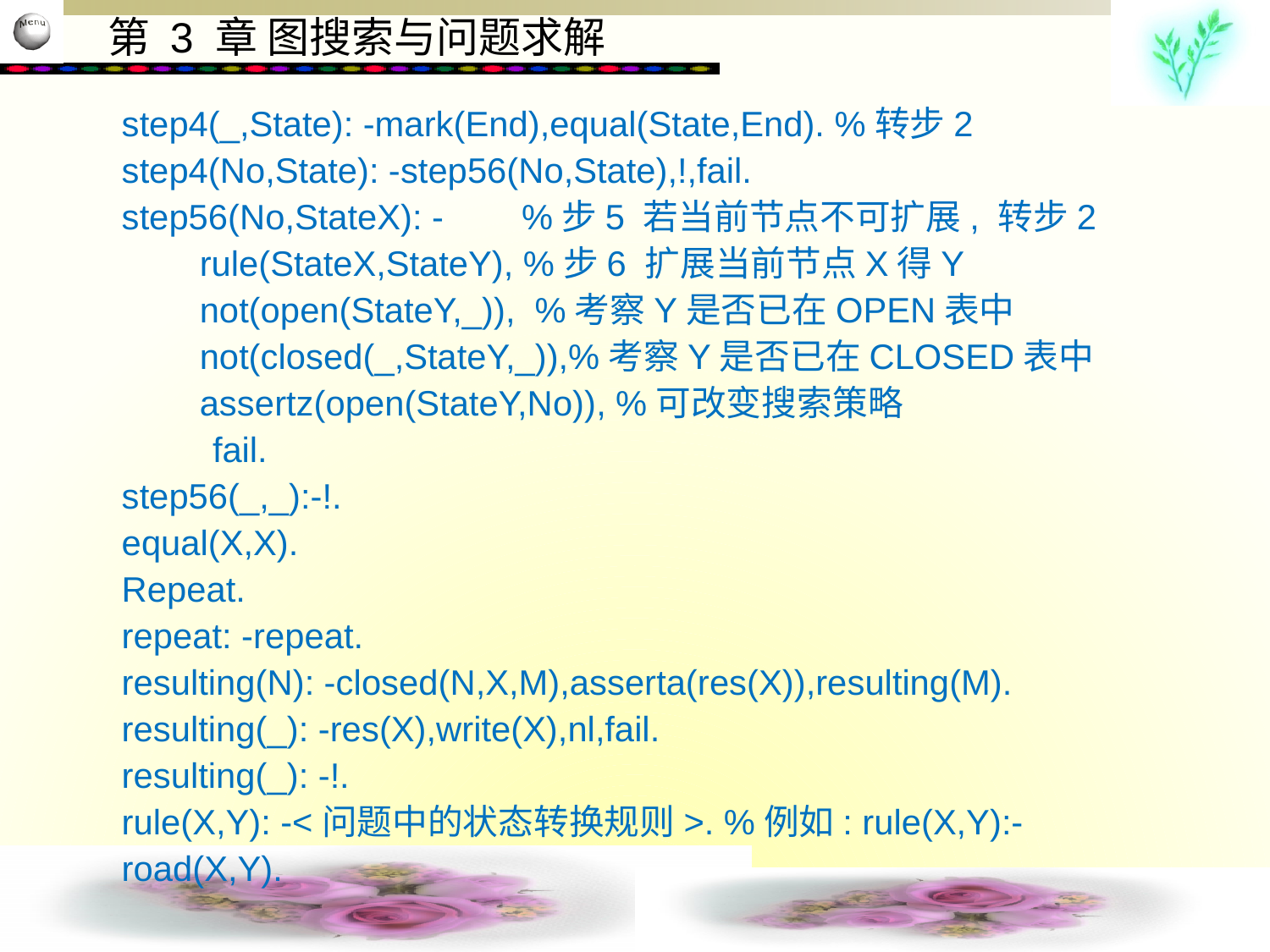

step4(_,State): -mark(End),equal(State,End). %转步2
step4(No,State): -step56(No,State),!,fail.
step56(No,StateX): -        %步5 若当前节点不可扩展, 转步2
        rule(StateX,StateY), %步6 扩展当前节点X得Y
        not(open(StateY,_)),  %考察Y是否已在OPEN表中
        not(closed(_,StateY,_)),%考察Y是否已在CLOSED表中
        assertz(open(StateY,No)), %可改变搜索策略
　      fail.
step56(_,_):-!.
equal(X,X).
Repeat.
repeat: -repeat.
resulting(N): -closed(N,X,M),asserta(res(X)),resulting(M).
resulting(_): -res(X),write(X),nl,fail.
resulting(_): -!.
rule(X,Y): -<问题中的状态转换规则>. %例如: rule(X,Y):-road(X,Y).